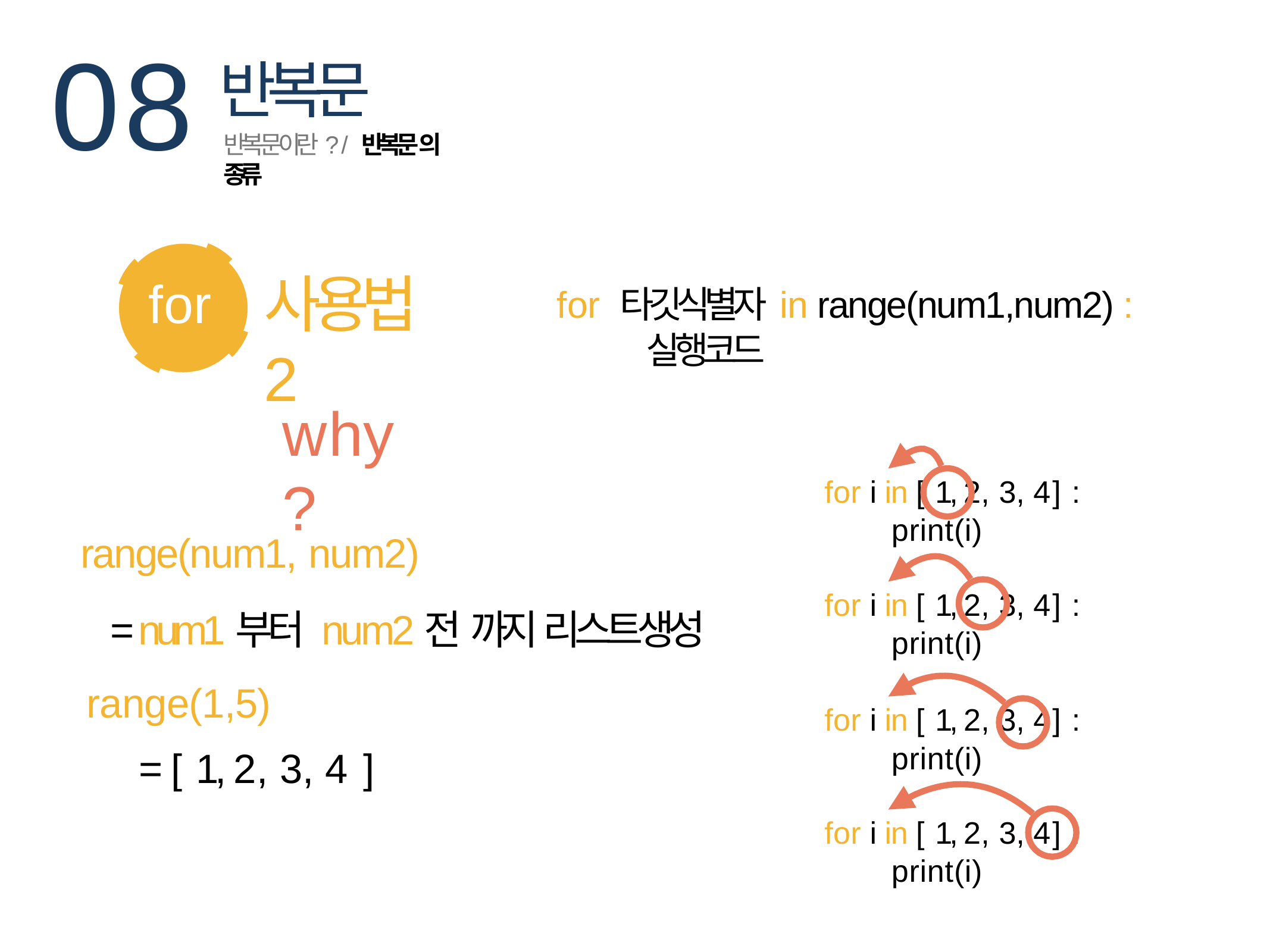

08
for
반복문
반복문이란? / 반복문의 종류

사용법 2
for 타깃식별자 in range(num1,num2) :  실행코드
why?

for i in [ 1, 2, 3, 4] :  print(i)
range(num1, num2)
= num1부터 num2전 까지 리스트생성  range(1,5)
=  [ 1, 2, 3, 4 ]

for i in [ 1, 2, 3, 4] :  print(i)

for i in [ 1, 2, 3, 4] :  print(i)

for i in [ 1, 2, 3, 4] :  print(i)